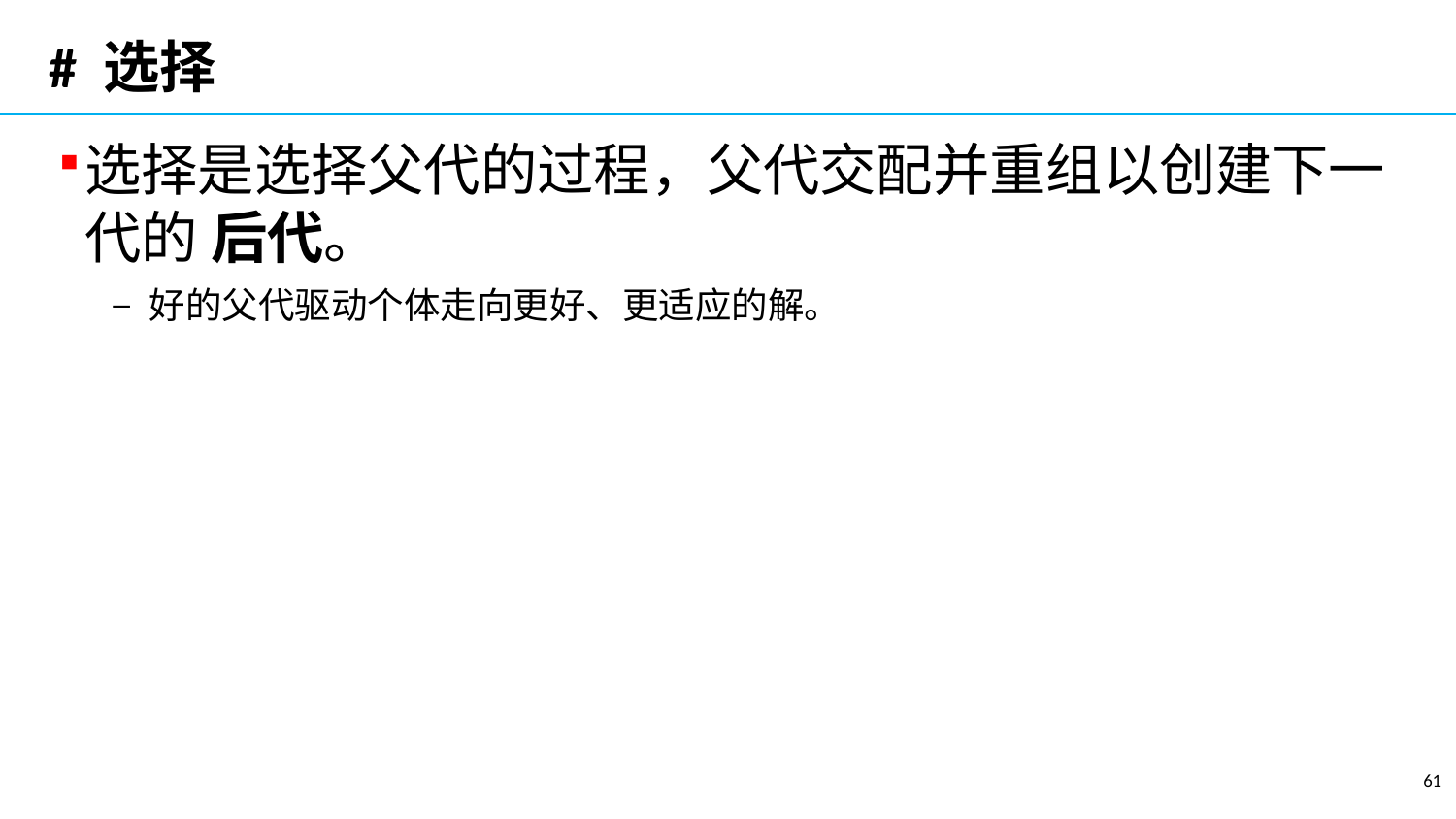

# # 选择

选择是选择父代的过程，父代交配并重组以创建下一代的 后代。
好的父代驱动个体走向更好、更适应的解。

61